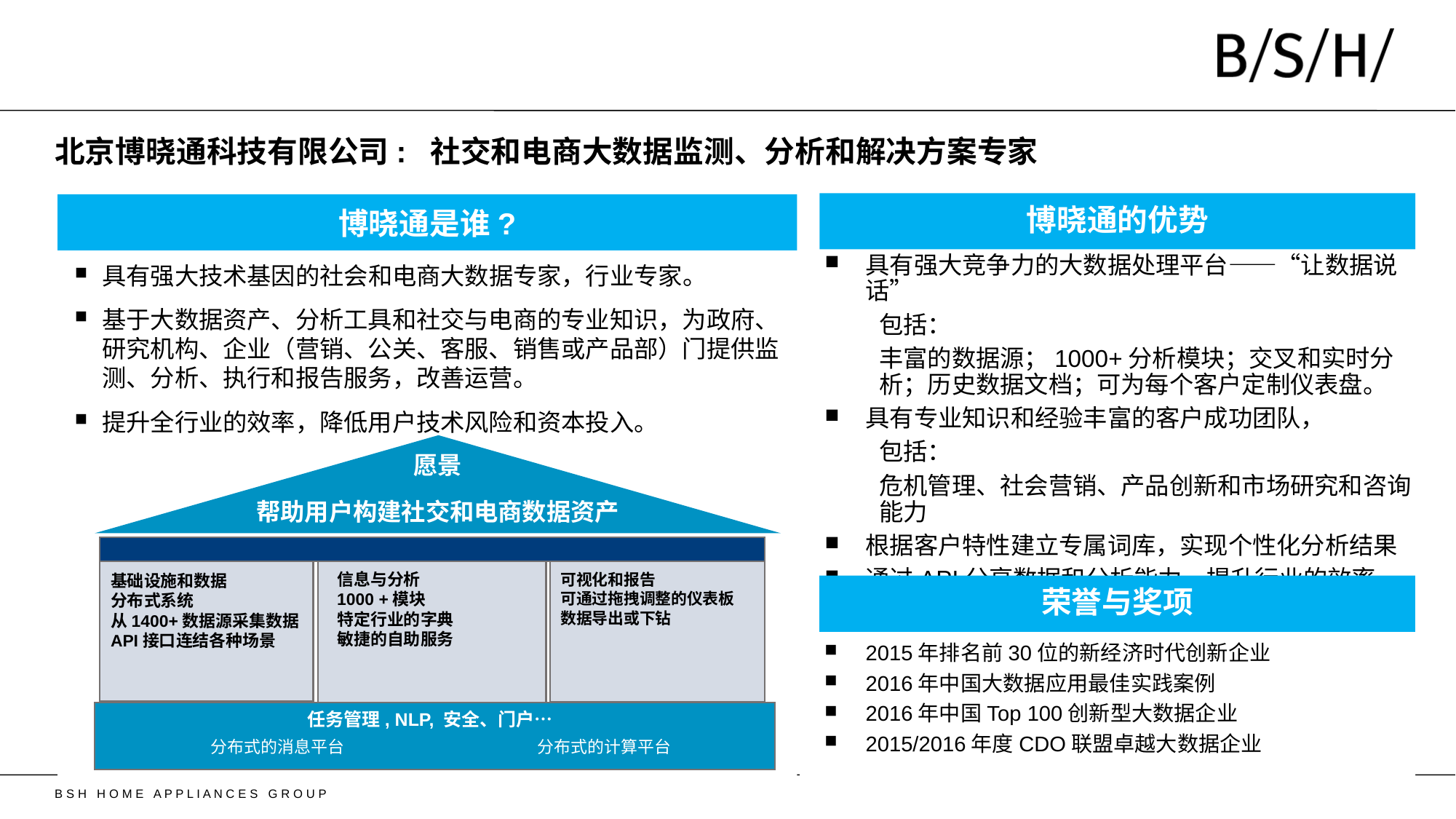

# 北京博晓通科技有限公司:  社交和电商大数据监测、分析和解决方案专家
博晓通的优势
博晓通是谁?
具有强大竞争力的大数据处理平台——“让数据说话”
包括：
丰富的数据源；1000+分析模块；交叉和实时分析；历史数据文档；可为每个客户定制仪表盘。
具有专业知识和经验丰富的客户成功团队，
包括：
危机管理、社会营销、产品创新和市场研究和咨询能力
根据客户特性建立专属词库，实现个性化分析结果
通过API分享数据和分析能力，提升行业的效率
具有强大技术基因的社会和电商大数据专家，行业专家。
基于大数据资产、分析工具和社交与电商的专业知识，为政府、研究机构、企业（营销、公关、客服、销售或产品部）门提供监测、分析、执行和报告服务，改善运营。
提升全行业的效率，降低用户技术风险和资本投入。

愿景

帮助用户构建社交和电商数据资产

信息与分析
1000 +模块
特定行业的字典
敏捷的自助服务

可视化和报告
可通过拖拽调整的仪表板
数据导出或下钻

基础设施和数据
分布式系统
从1400+数据源采集数据
API接口连结各种场景

任务管理, NLP, 安全、门户…
分布式的消息平台
分布式的计算平台
荣誉与奖项
2015年排名前30位的新经济时代创新企业
2016年中国大数据应用最佳实践案例
2016年中国Top 100创新型大数据企业
2015/2016年度CDO联盟卓越大数据企业